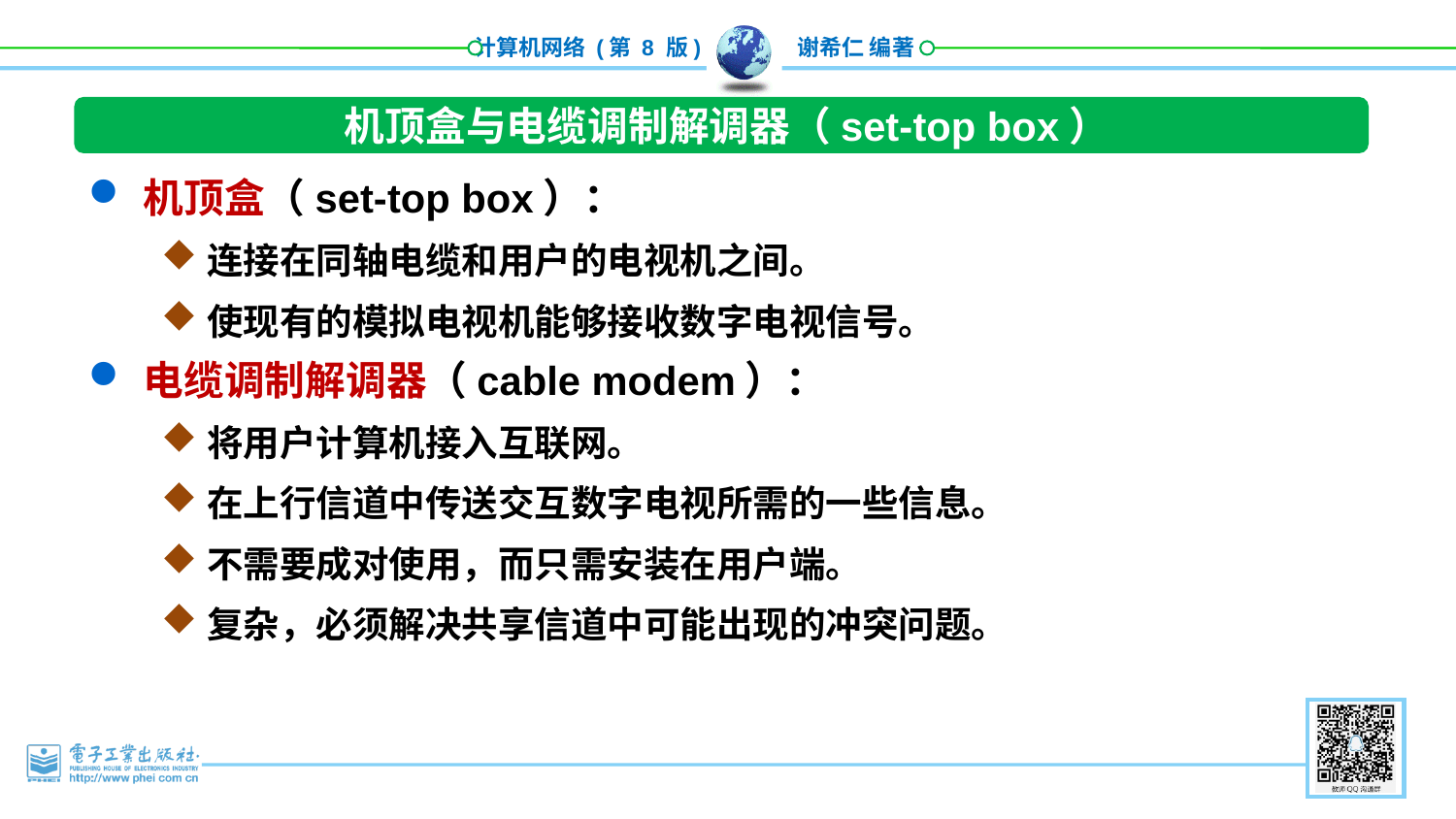

机顶盒与电缆调制解调器（set-top box）
机顶盒（set-top box）：
连接在同轴电缆和用户的电视机之间。
使现有的模拟电视机能够接收数字电视信号。
电缆调制解调器（cable modem）：
将用户计算机接入互联网。
在上行信道中传送交互数字电视所需的一些信息。
不需要成对使用，而只需安装在用户端。
复杂，必须解决共享信道中可能出现的冲突问题。